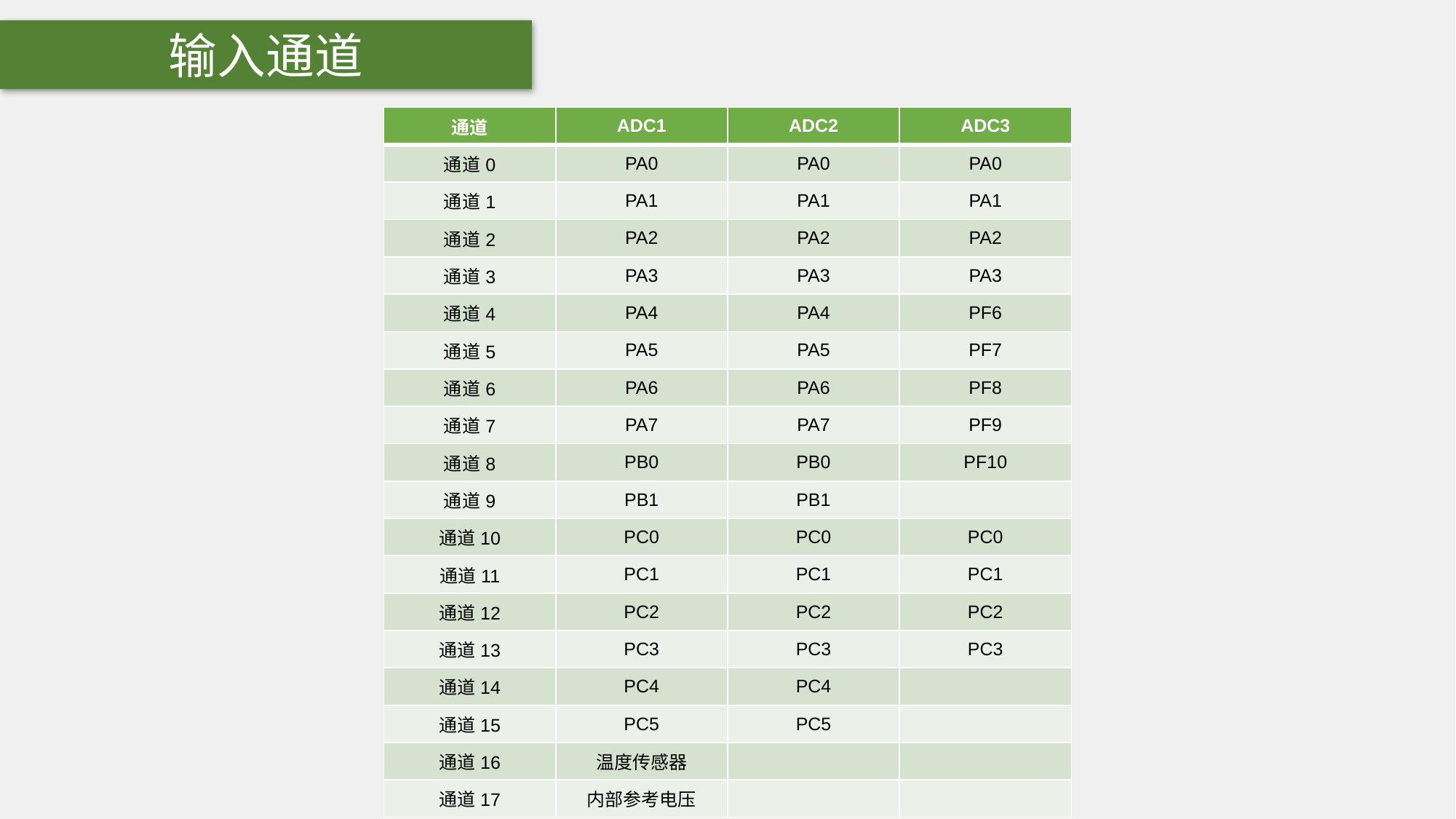

输入通道
| 通道 | ADC1 | ADC2 | ADC3 |
| --- | --- | --- | --- |
| 通道0 | PA0 | PA0 | PA0 |
| 通道1 | PA1 | PA1 | PA1 |
| 通道2 | PA2 | PA2 | PA2 |
| 通道3 | PA3 | PA3 | PA3 |
| 通道4 | PA4 | PA4 | PF6 |
| 通道5 | PA5 | PA5 | PF7 |
| 通道6 | PA6 | PA6 | PF8 |
| 通道7 | PA7 | PA7 | PF9 |
| 通道8 | PB0 | PB0 | PF10 |
| 通道9 | PB1 | PB1 |  |
| 通道10 | PC0 | PC0 | PC0 |
| 通道11 | PC1 | PC1 | PC1 |
| 通道12 | PC2 | PC2 | PC2 |
| 通道13 | PC3 | PC3 | PC3 |
| 通道14 | PC4 | PC4 |  |
| 通道15 | PC5 | PC5 |  |
| 通道16 | 温度传感器 |  |  |
| 通道17 | 内部参考电压 |  |  |